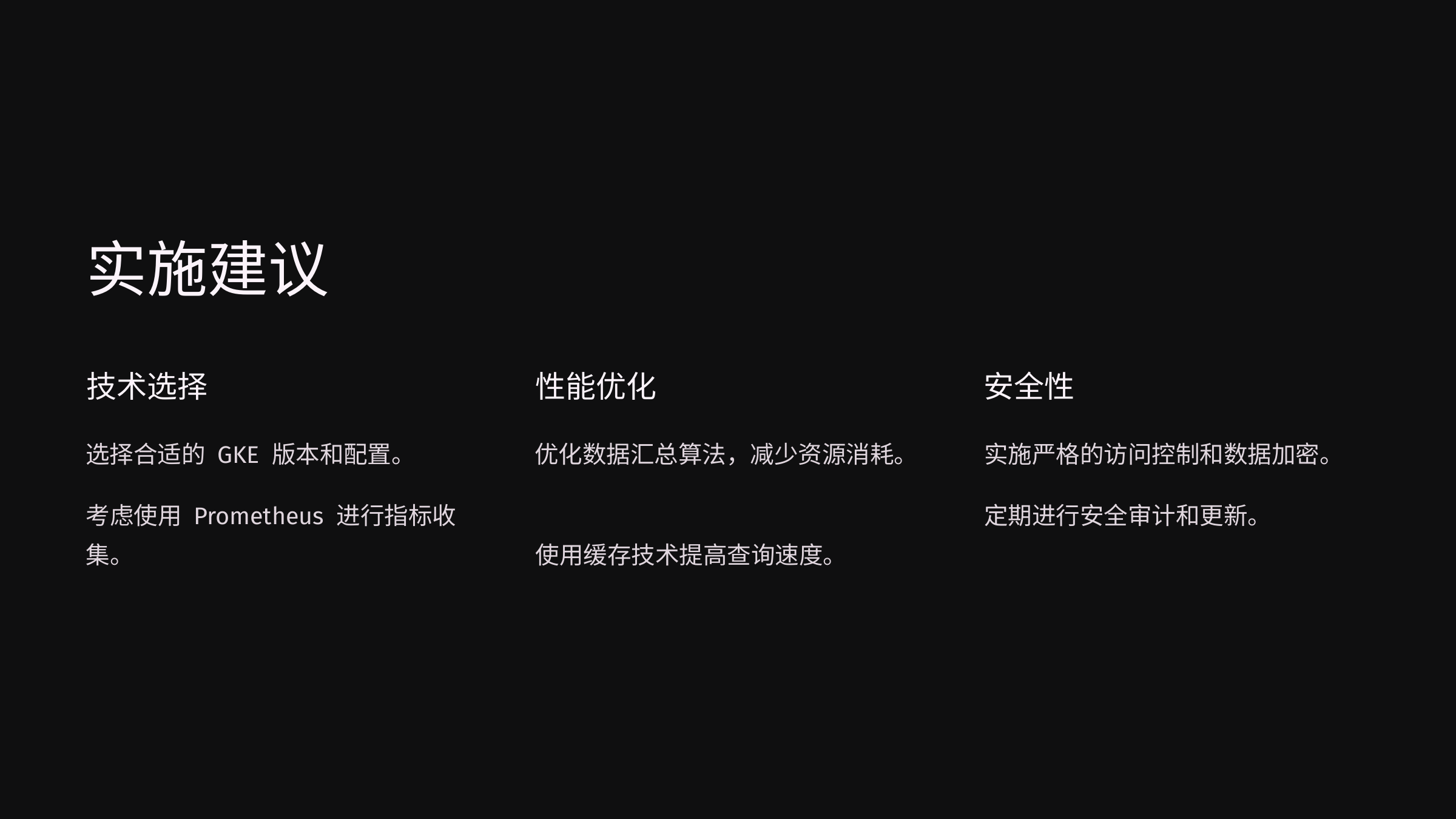

实施建议
技术选择
性能优化
安全性
选择合适的 GKE 版本和配置。
优化数据汇总算法，减少资源消耗。
实施严格的访问控制和数据加密。
考虑使用 Prometheus 进行指标收集。
定期进行安全审计和更新。
使用缓存技术提高查询速度。